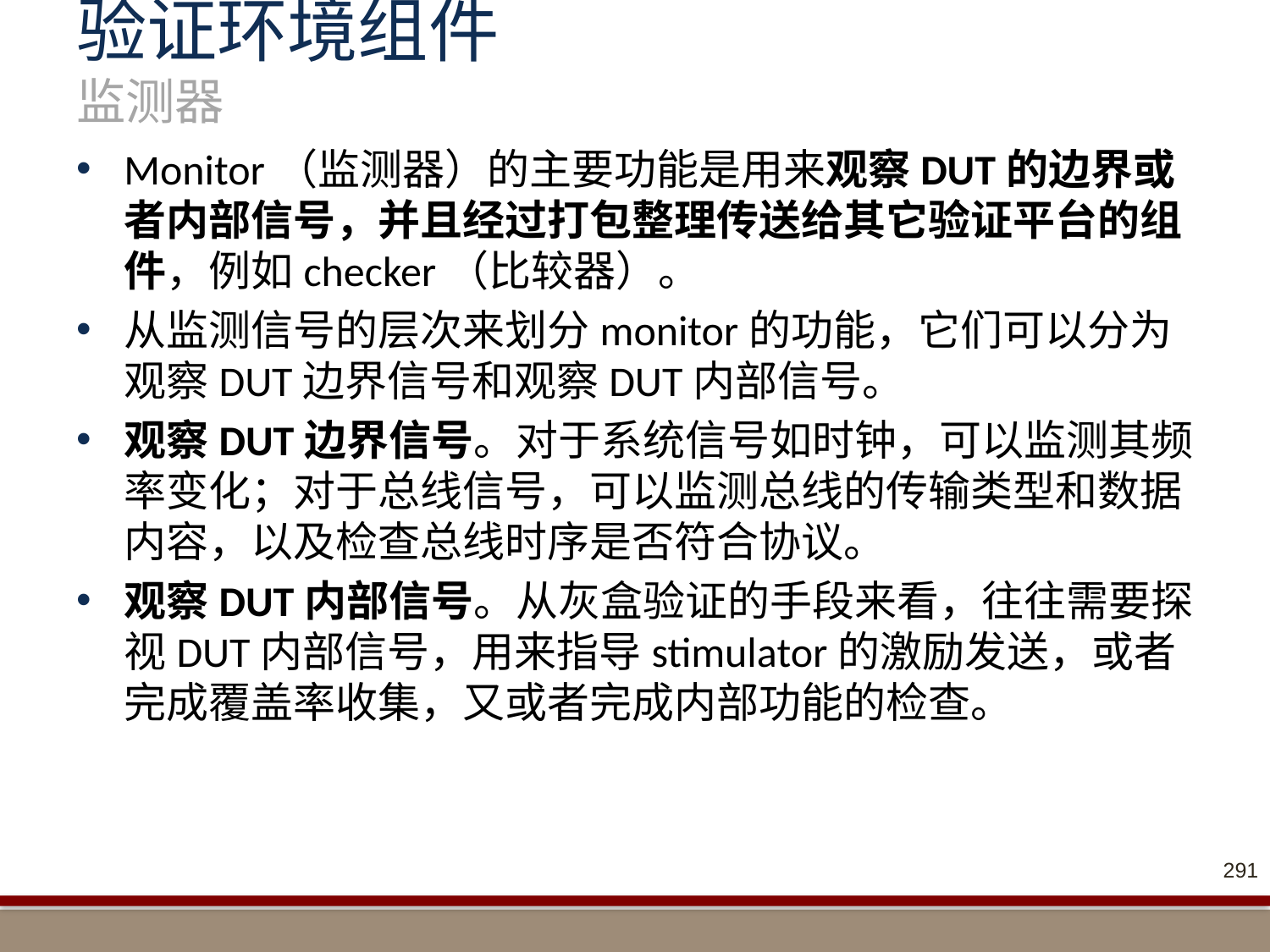

# 验证环境组件 监测器
Monitor（监测器）的主要功能是用来观察DUT的边界或者内部信号，并且经过打包整理传送给其它验证平台的组件，例如checker（比较器）。
从监测信号的层次来划分monitor的功能，它们可以分为观察DUT边界信号和观察DUT内部信号。
观察DUT边界信号。对于系统信号如时钟，可以监测其频率变化；对于总线信号，可以监测总线的传输类型和数据内容，以及检查总线时序是否符合协议。
观察DUT内部信号。从灰盒验证的手段来看，往往需要探视DUT内部信号，用来指导stimulator的激励发送，或者完成覆盖率收集，又或者完成内部功能的检查。
291